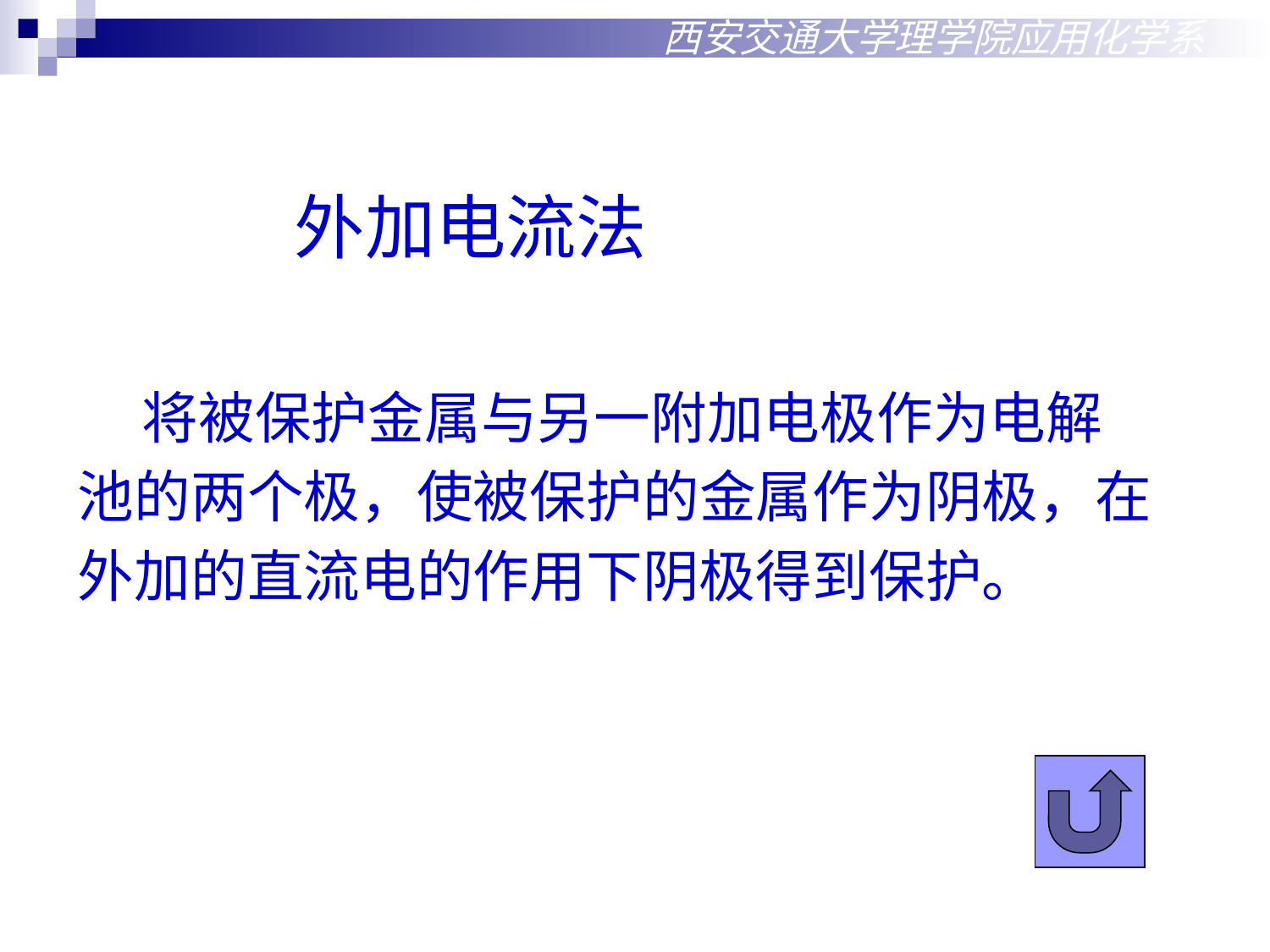

西安交通大学理学院应用化学系
外加电流法
    将被保护金属与另一附加电极作为电解
池的两个极，使被保护的金属作为阴极，在
外加的直流电的作用下阴极得到保护。